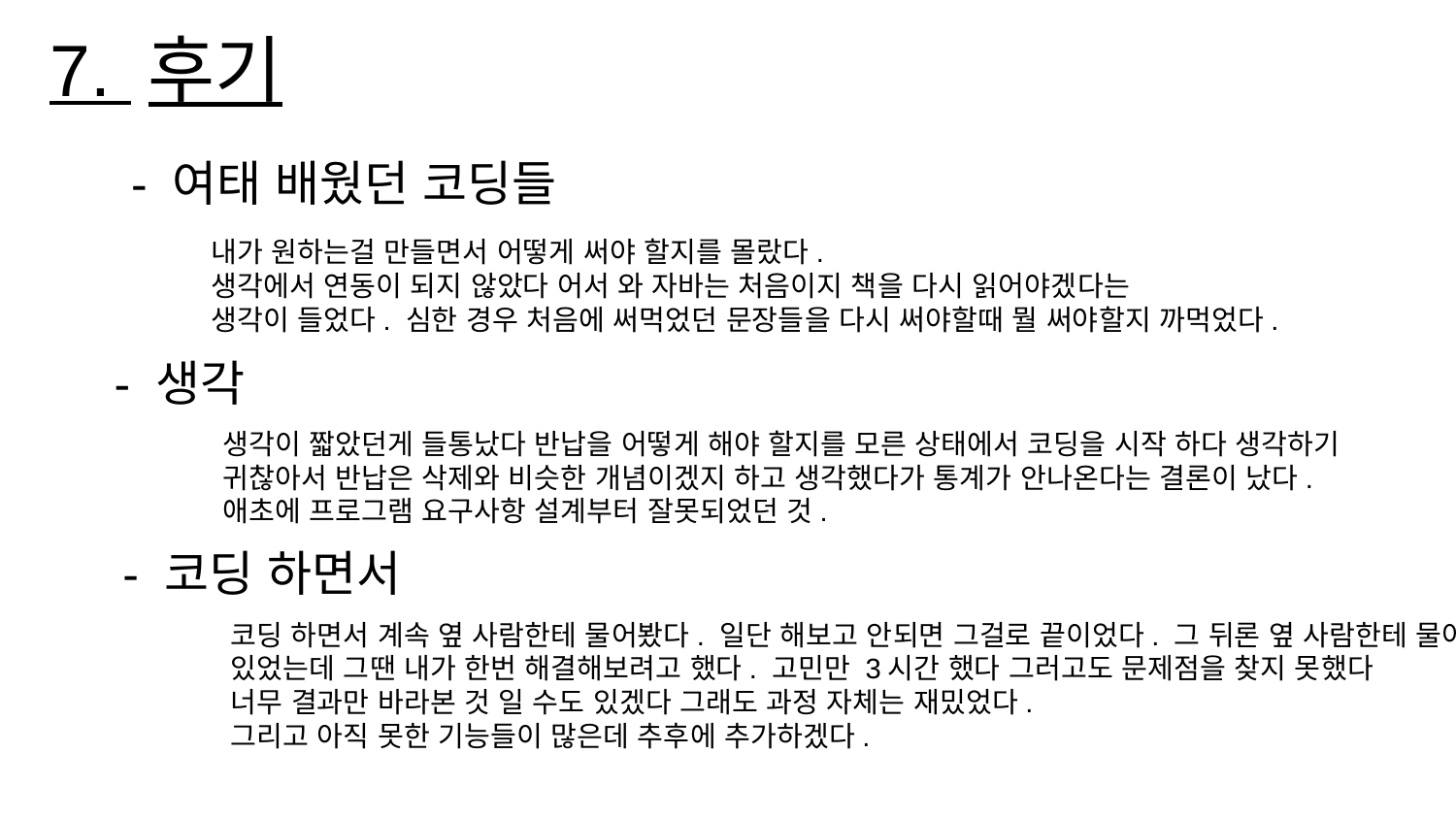

7. 후기
- 여태 배웠던 코딩들
내가 원하는걸 만들면서 어떻게 써야 할지를 몰랐다.
생각에서 연동이 되지 않았다 어서 와 자바는 처음이지 책을 다시 읽어야겠다는
생각이 들었다. 심한 경우 처음에 써먹었던 문장들을 다시 써야할때 뭘 써야할지 까먹었다.

- 생각
생각이 짧았던게 들통났다 반납을 어떻게 해야 할지를 모른 상태에서 코딩을 시작 하다 생각하기
귀찮아서 반납은 삭제와 비슷한 개념이겠지 하고 생각했다가 통계가 안나온다는 결론이 났다.
애초에 프로그램 요구사항 설계부터 잘못되었던 것.
- 코딩 하면서
코딩 하면서 계속 옆 사람한테 물어봤다. 일단 해보고 안되면 그걸로 끝이었다. 그 뒤론 옆 사람한테 물어봤어야 했다. 한번 너무 물어봐서 눈치가 보일 때가
있었는데 그땐 내가 한번 해결해보려고 했다. 고민만 3시간 했다 그러고도 문제점을 찾지 못했다
너무 결과만 바라본 것 일 수도 있겠다 그래도 과정 자체는 재밌었다.
그리고 아직 못한 기능들이 많은데 추후에 추가하겠다.